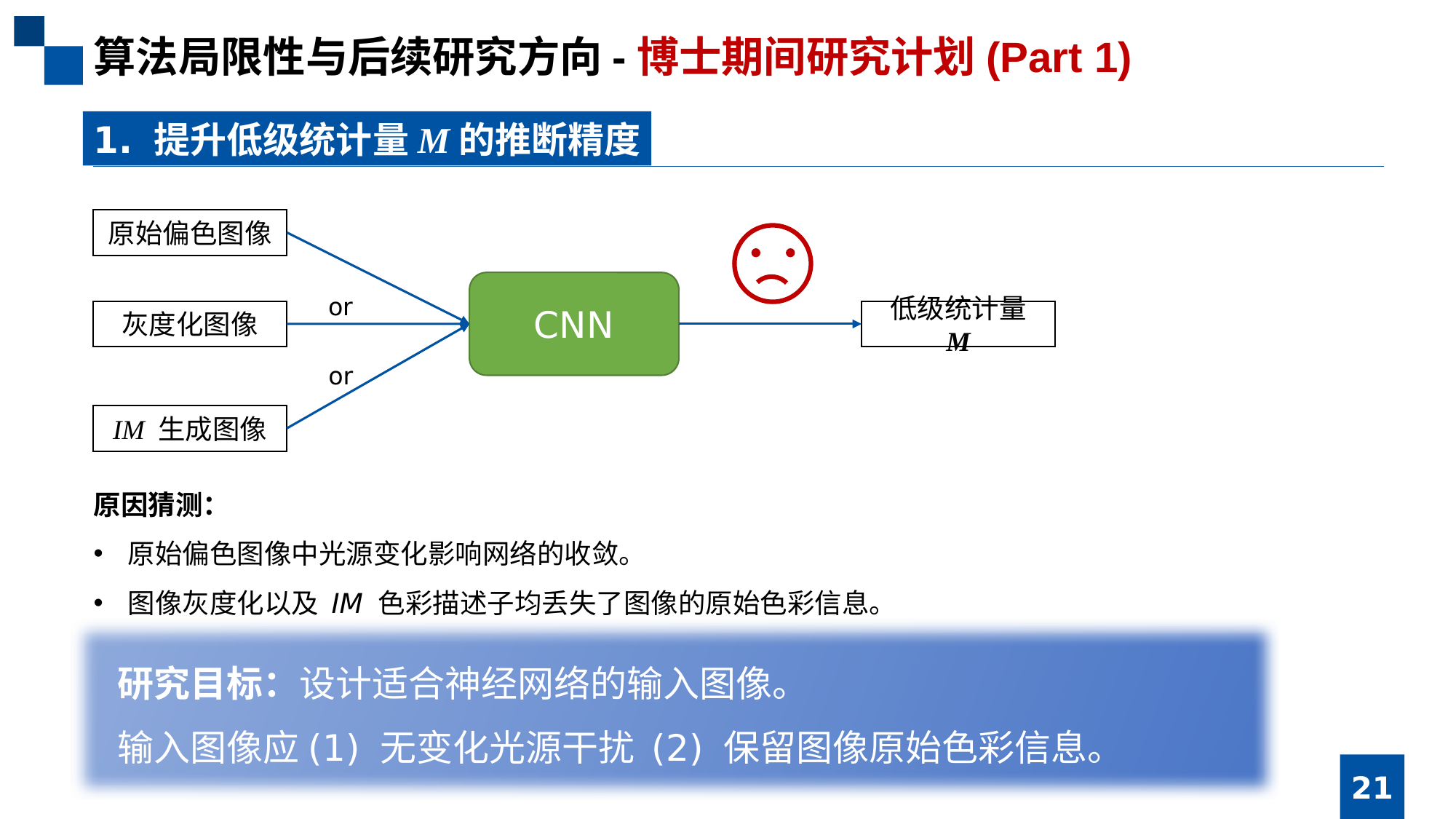

算法局限性与后续研究方向-博士期间研究计划(Part 1)
1. 提升低级统计量M的推断精度
原始偏色图像

CNN
or
灰度化图像
低级统计量 M
or
IM 生成图像
原因猜测：
原始偏色图像中光源变化影响网络的收敛。
图像灰度化以及 IM 色彩描述子均丢失了图像的原始色彩信息。

研究目标：设计适合神经网络的输入图像。
输入图像应(1) 无变化光源干扰 (2) 保留图像原始色彩信息。
21